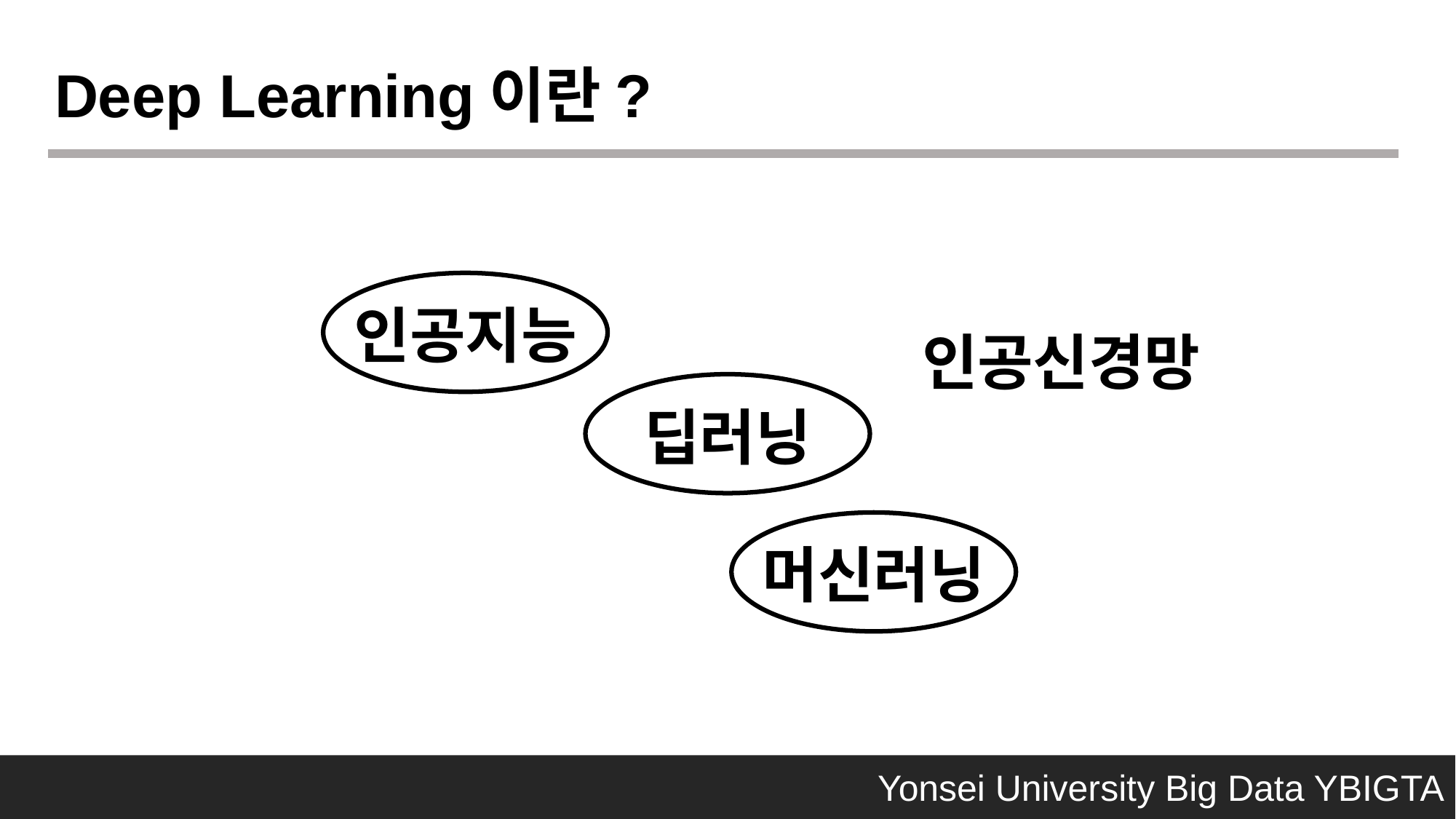

Deep Learning이란?

인공지능
인공신경망

딥러닝

머신러닝

 Yonsei University Big Data YBIGTA